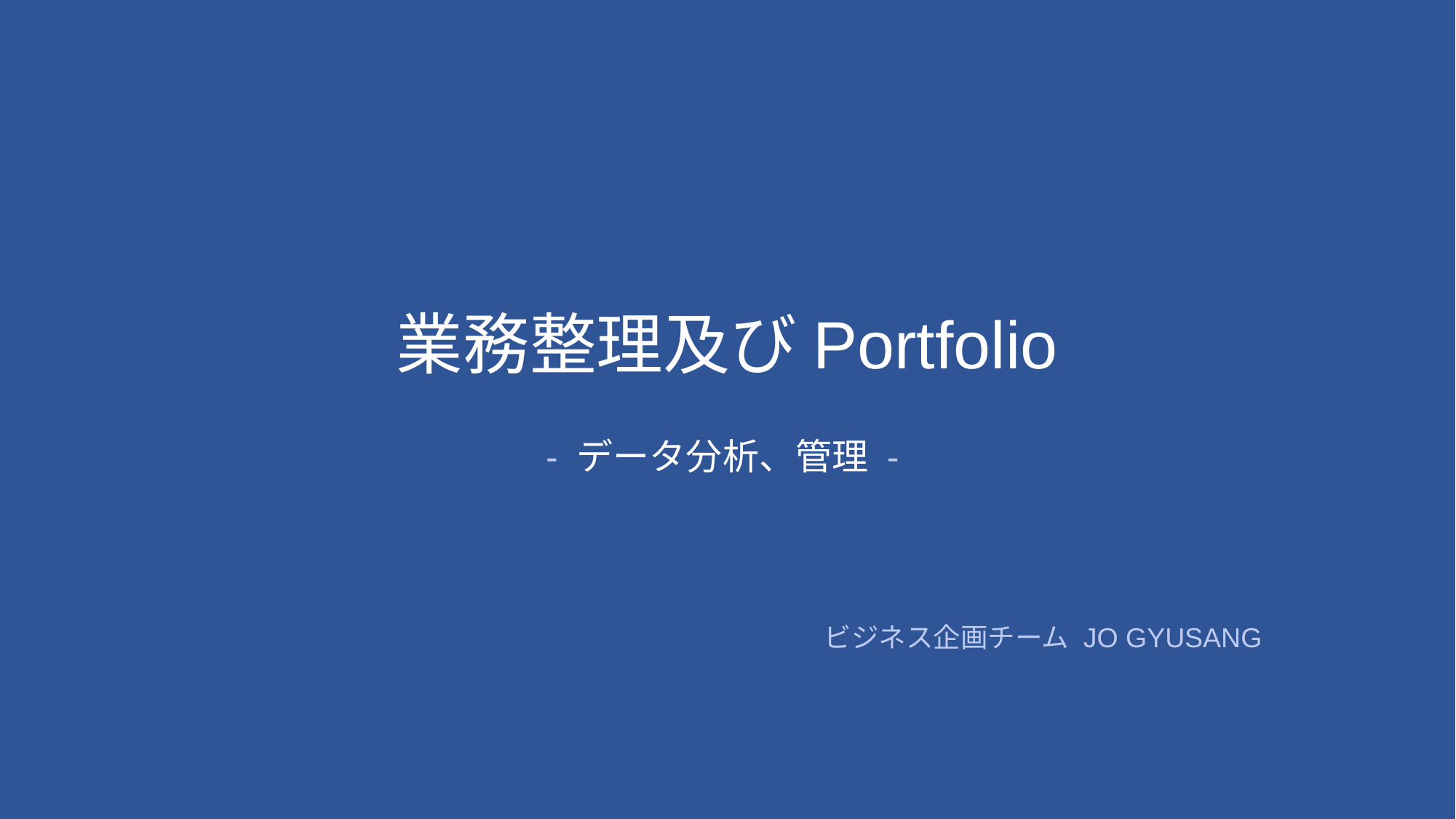

業務整理及びPortfolio
- データ分析、管理 -
ビジネス企画チーム JO GYUSANG